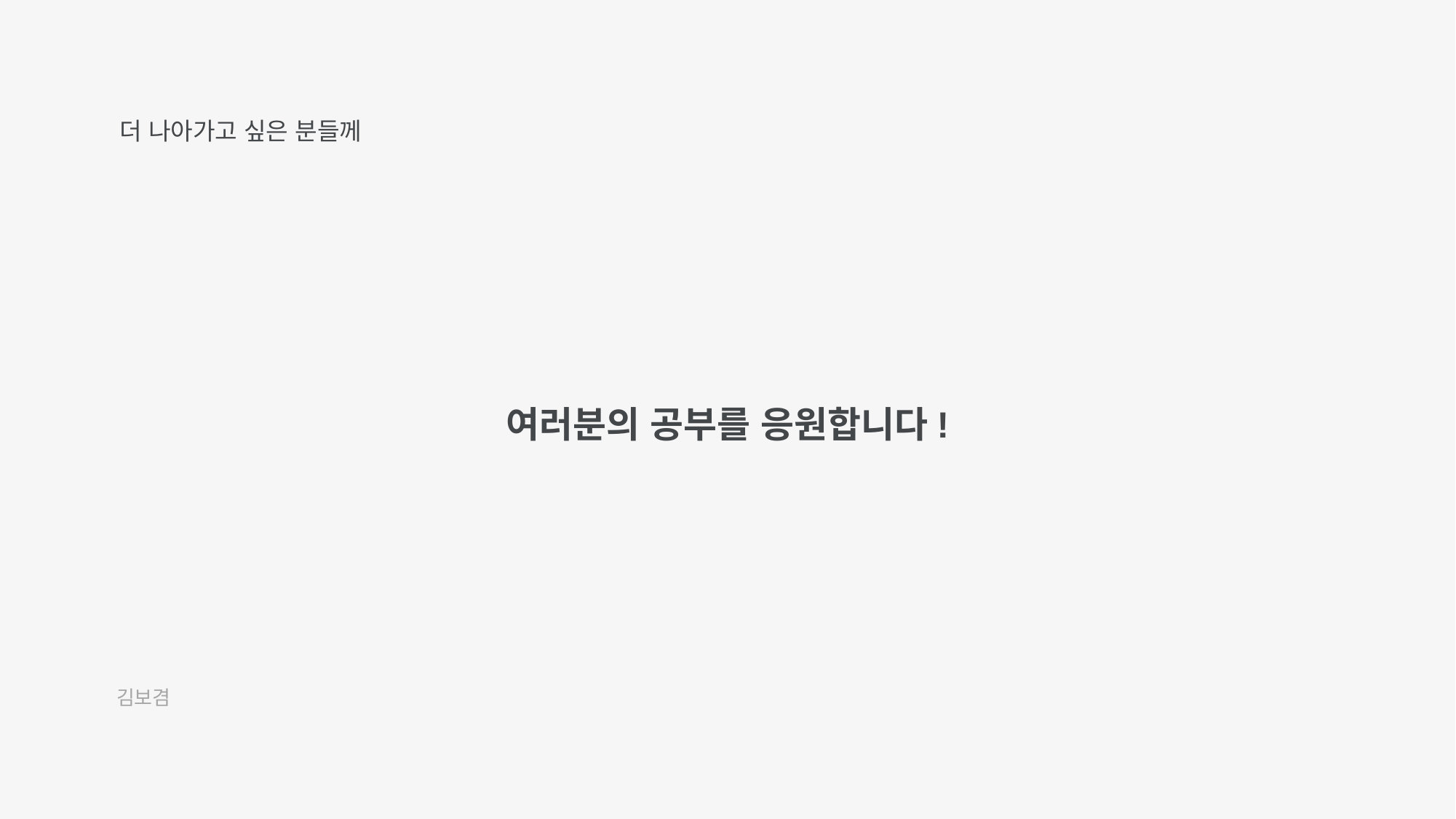

더 나아가고 싶은 분들께
여러분의 공부를 응원합니다!
김보겸